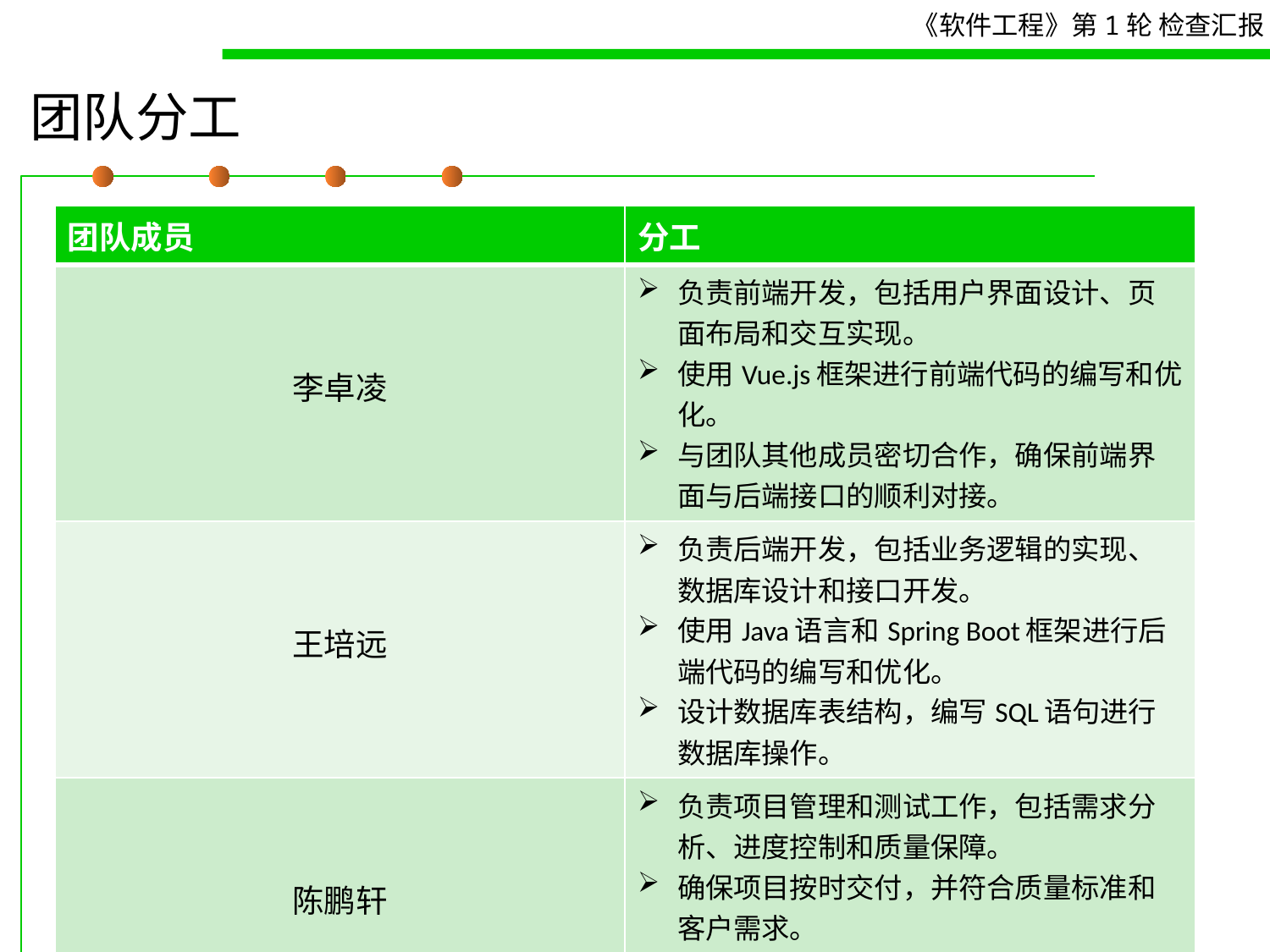

# 团队分工
| 团队成员 | 分工 |
| --- | --- |
| 李卓凌 | 负责前端开发，包括用户界面设计、页面布局和交互实现。 使用Vue.js框架进行前端代码的编写和优化。 与团队其他成员密切合作，确保前端界面与后端接口的顺利对接。 |
| 王培远 | 负责后端开发，包括业务逻辑的实现、数据库设计和接口开发。 使用Java语言和Spring Boot框架进行后端代码的编写和优化。 设计数据库表结构，编写SQL语句进行数据库操作。 |
| 陈鹏轩 | 负责项目管理和测试工作，包括需求分析、进度控制和质量保障。 确保项目按时交付，并符合质量标准和客户需求。 负责编写测试用例，进行单元测试和集成测试，确保项目的稳定性和可靠性。 |